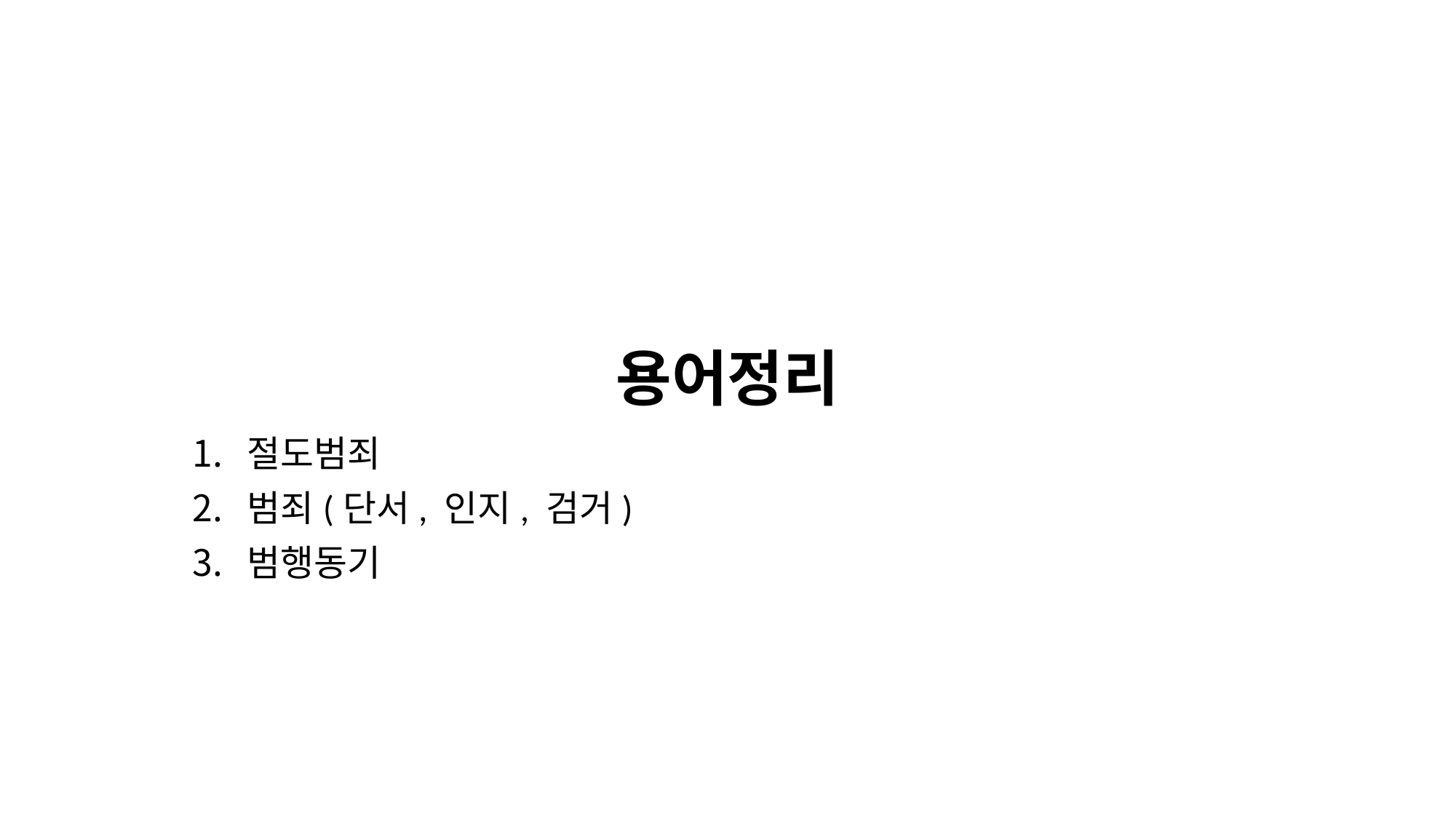

# 용어정리
절도범죄
범죄(단서, 인지, 검거)
범행동기